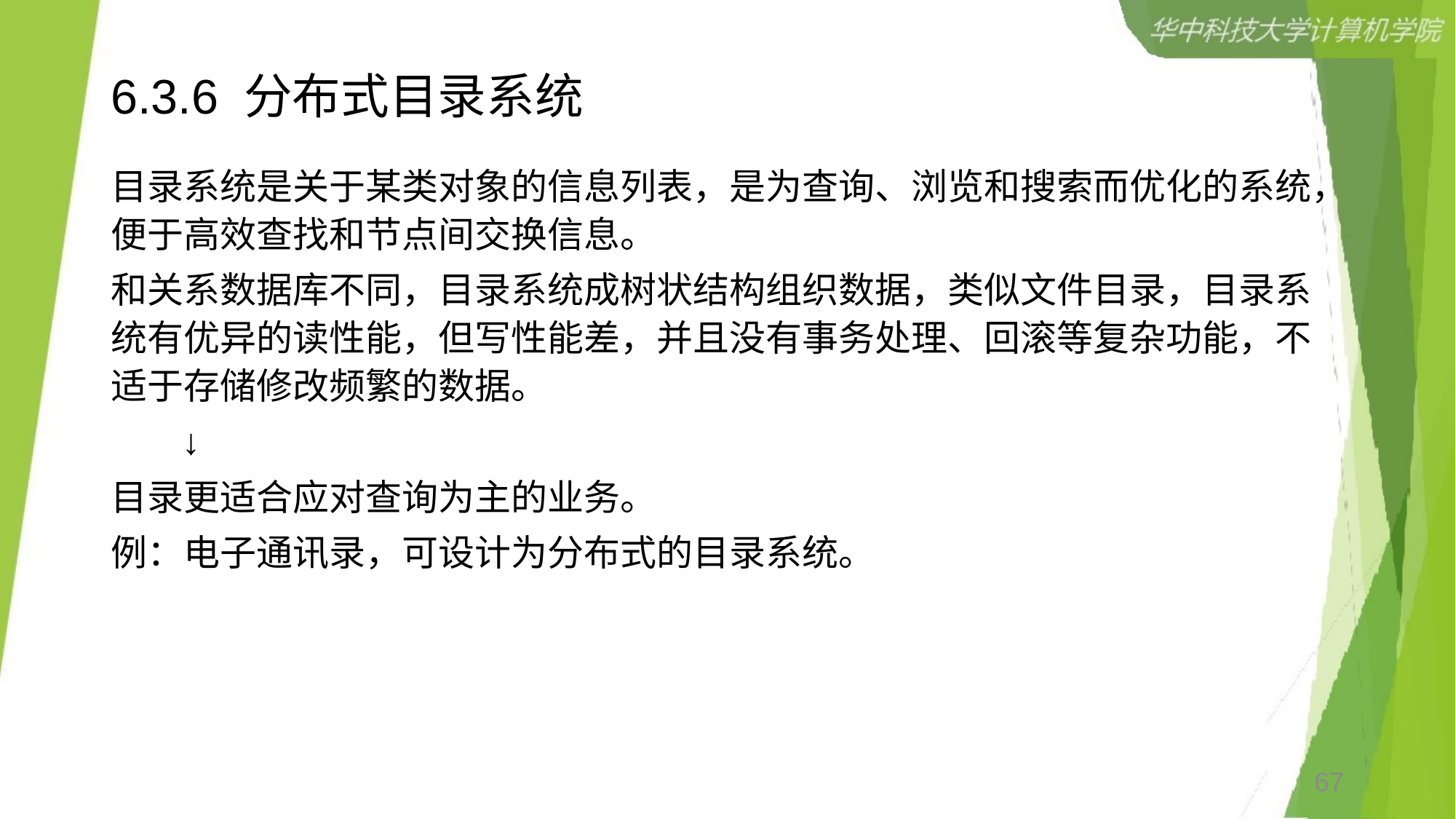

# 6.3.6 分布式目录系统
目录系统是关于某类对象的信息列表，是为查询、浏览和搜索而优化的系统，便于高效查找和节点间交换信息。
和关系数据库不同，目录系统成树状结构组织数据，类似文件目录，目录系统有优异的读性能，但写性能差，并且没有事务处理、回滚等复杂功能，不适于存储修改频繁的数据。
       ↓
目录更适合应对查询为主的业务。
例：电子通讯录，可设计为分布式的目录系统。

67